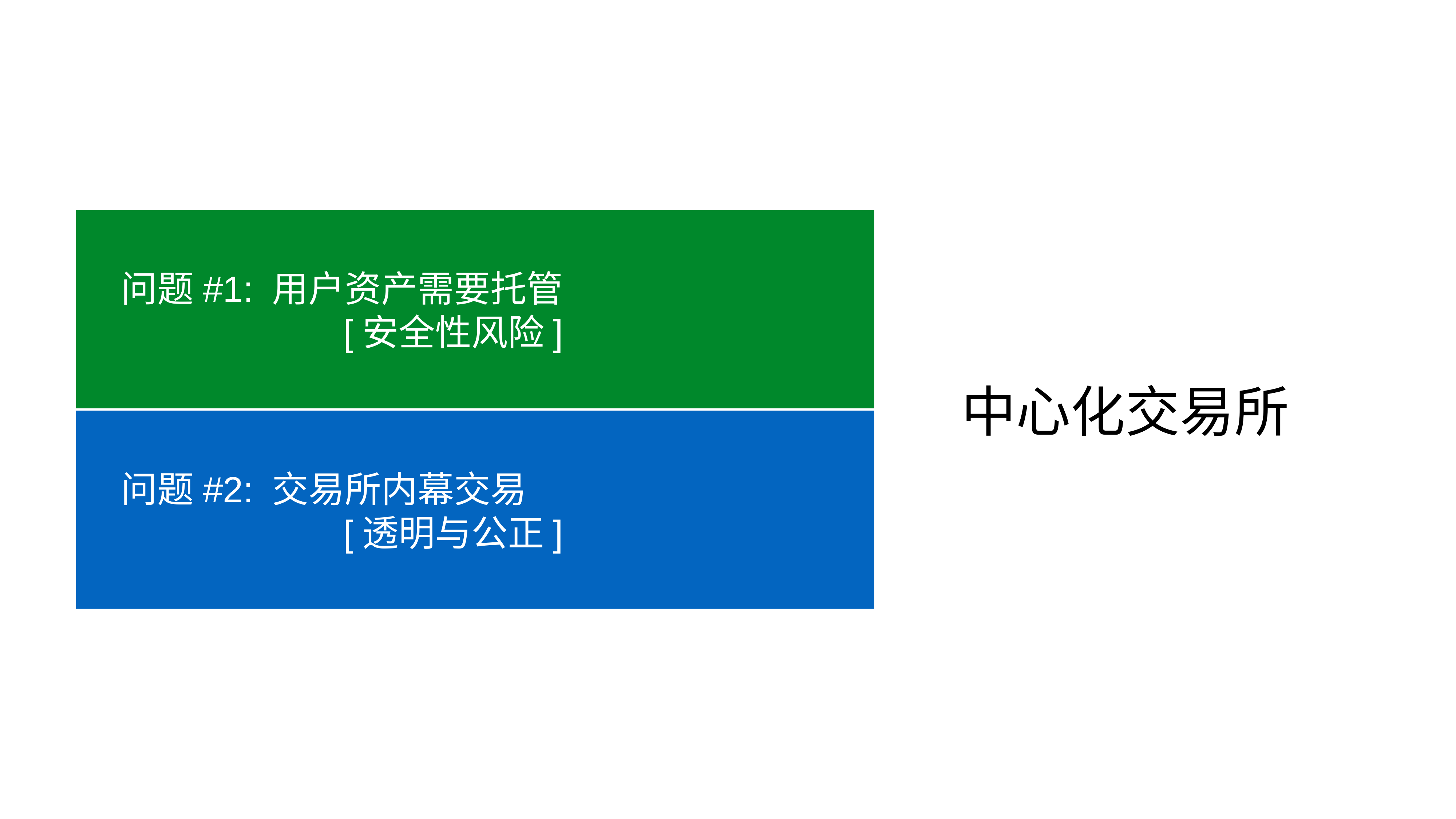

Poloniex
Kraken
Bitfinex
OKCoin
BTC38
Bittrex
Quoine
Bitstamp
BTC-e
CEX.IO
YoBit
hitbtc
Vaultoro
Coinspot
Bter
问题#1: 用户资产需要托管
                      [安全性风险]
$5B
中心化交易所
问题#2: 交易所内幕交易
                      [透明与公正]
24-Hour Trade Volume
on Global Exchanges
2013年10，香港GBL突然关闭，2000万美万。
2014年2月，当时世界最大的比特币交易所Mt.Gox的85万比特币，7000被盗；
2014年5月，比特币交易平台FXBTC长期亏损，停止运营；
2015年1月，交易平台virtex停止提现，并将资金分批转走。
2016年8月，香港的Bitfinex由于网站出现安全漏洞，余额12万比特币被盗，6500万美元。
2016年5月，比特币平台Gatecoin18万以太，250比特币。
问题#3: 订单散落到多交易所
                      [流动性限制]